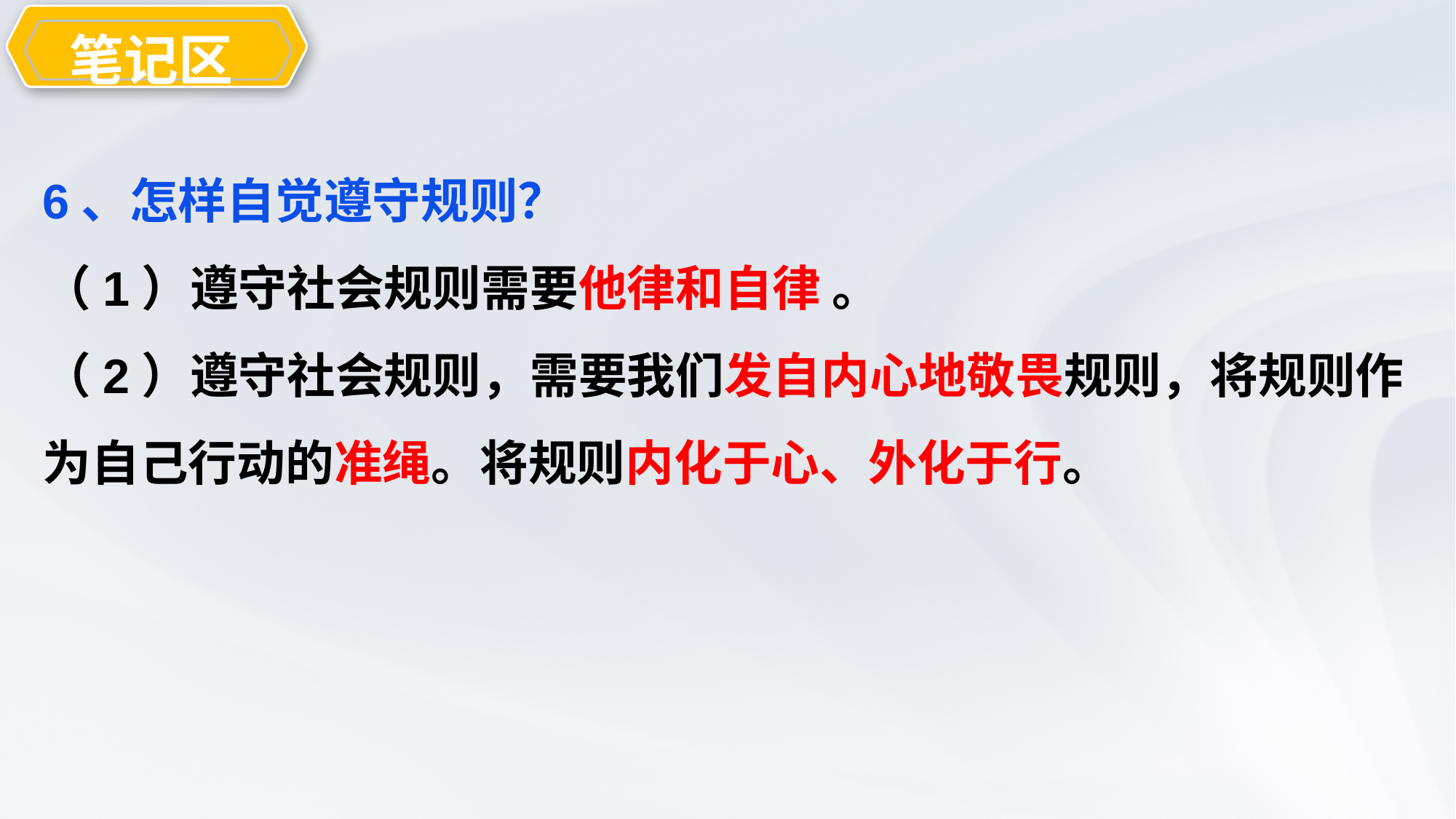

笔记区
教学目
6、怎样自觉遵守规则？
（1）遵守社会规则需要他律和自律 。
（2）遵守社会规则，需要我们发自内心地敬畏规则，将规则作为自己行动的准绳。将规则内化于心、外化于行。